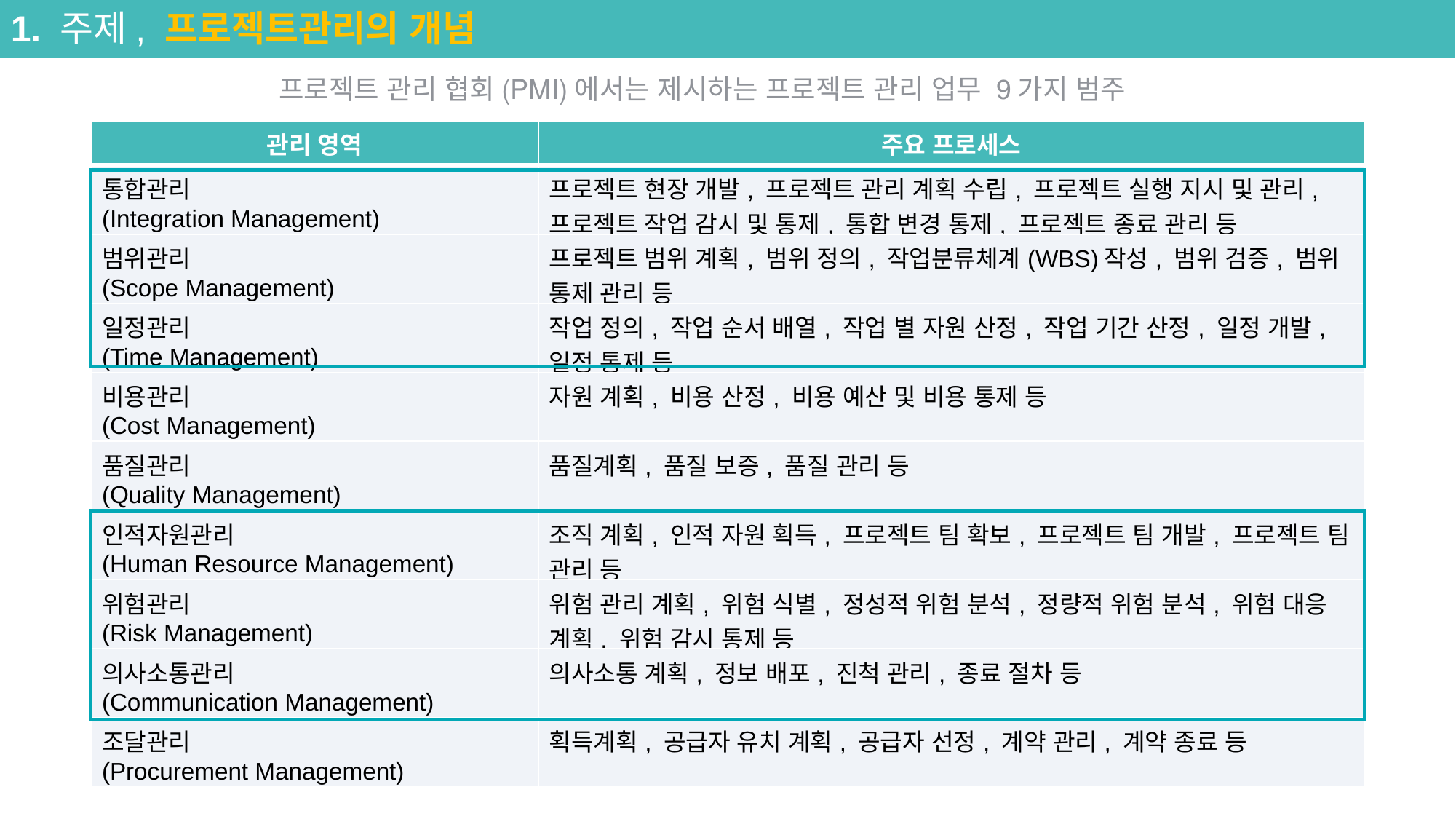

1. 주제, 프로젝트관리의 개념

 프로젝트 관리 협회(PMI)에서는 제시하는 프로젝트 관리 업무 9가지 범주
| 관리 영역 | 주요 프로세스 |
| --- | --- |
| 통합관리 (Integration Management) | 프로젝트 현장 개발, 프로젝트 관리 계획 수립, 프로젝트 실행 지시 및 관리, 프로젝트 작업 감시 및 통제, 통합 변경 통제, 프로젝트 종료 관리 등 |
| 범위관리 (Scope Management) | 프로젝트 범위 계획, 범위 정의, 작업분류체계(WBS)작성, 범위 검증, 범위 통제 관리 등 |
| 일정관리 (Time Management) | 작업 정의, 작업 순서 배열, 작업 별 자원 산정, 작업 기간 산정, 일정 개발, 일정 통제 등 |
| 비용관리 (Cost Management) | 자원 계획, 비용 산정, 비용 예산 및 비용 통제 등 |
| 품질관리 (Quality Management) | 품질계획, 품질 보증, 품질 관리 등 |
| 인적자원관리 (Human Resource Management) | 조직 계획, 인적 자원 획득, 프로젝트 팀 확보, 프로젝트 팀 개발, 프로젝트 팀 관리 등 |
| 위험관리 (Risk Management) | 위험 관리 계획, 위험 식별, 정성적 위험 분석, 정량적 위험 분석, 위험 대응 계획, 위험 감시 통제 등 |
| 의사소통관리 (Communication Management) | 의사소통 계획, 정보 배포, 진척 관리, 종료 절차 등 |
| 조달관리 (Procurement Management) | 획득계획, 공급자 유치 계획, 공급자 선정, 계약 관리, 계약 종료 등 |